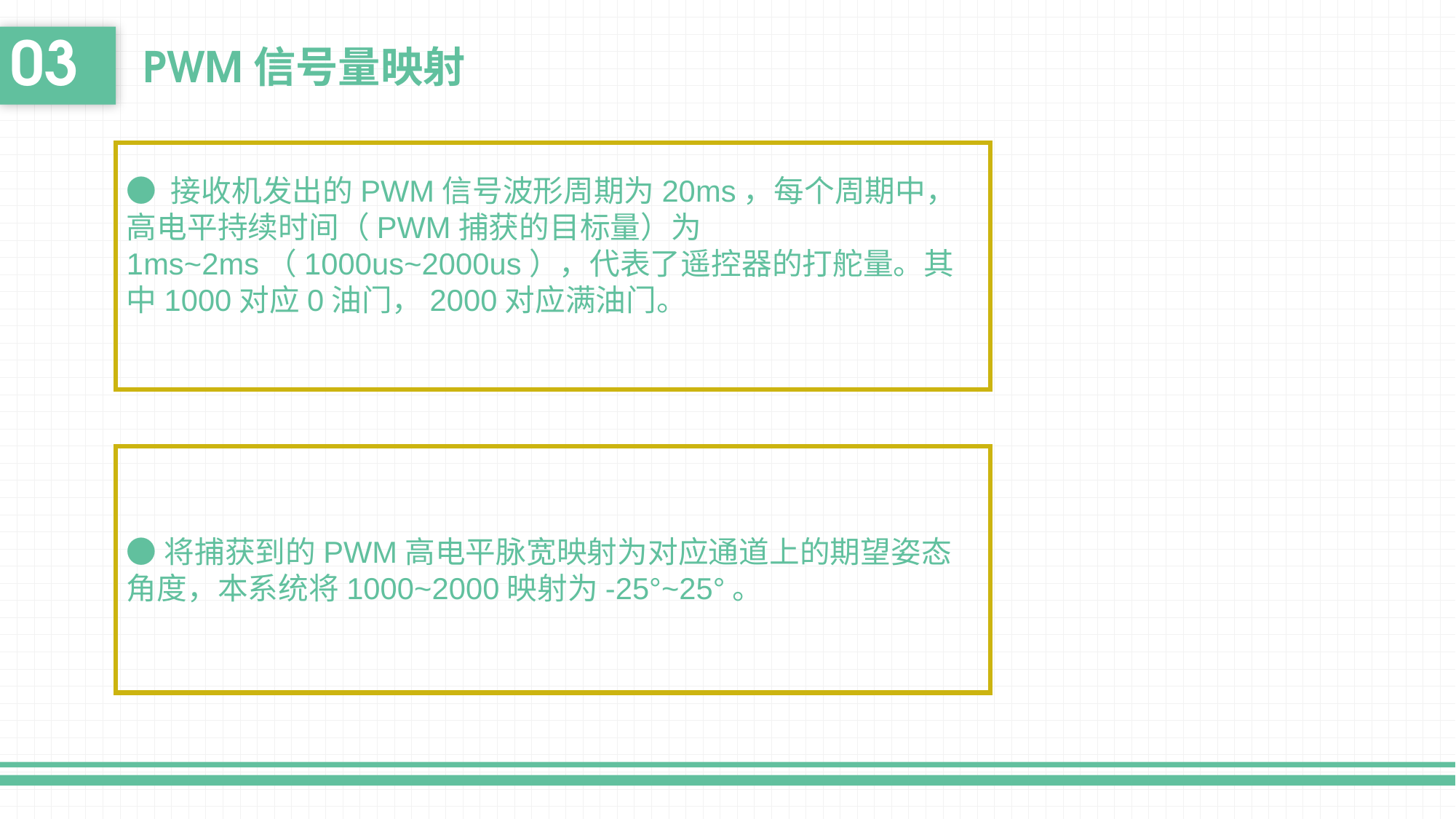

03
PWM信号量映射
● 接收机发出的PWM信号波形周期为20ms，每个周期中，高电平持续时间（PWM捕获的目标量）为1ms~2ms（1000us~2000us），代表了遥控器的打舵量。其中1000对应0油门，2000对应满油门。

●将捕获到的PWM高电平脉宽映射为对应通道上的期望姿态角度，本系统将1000~2000映射为-25°~25°。